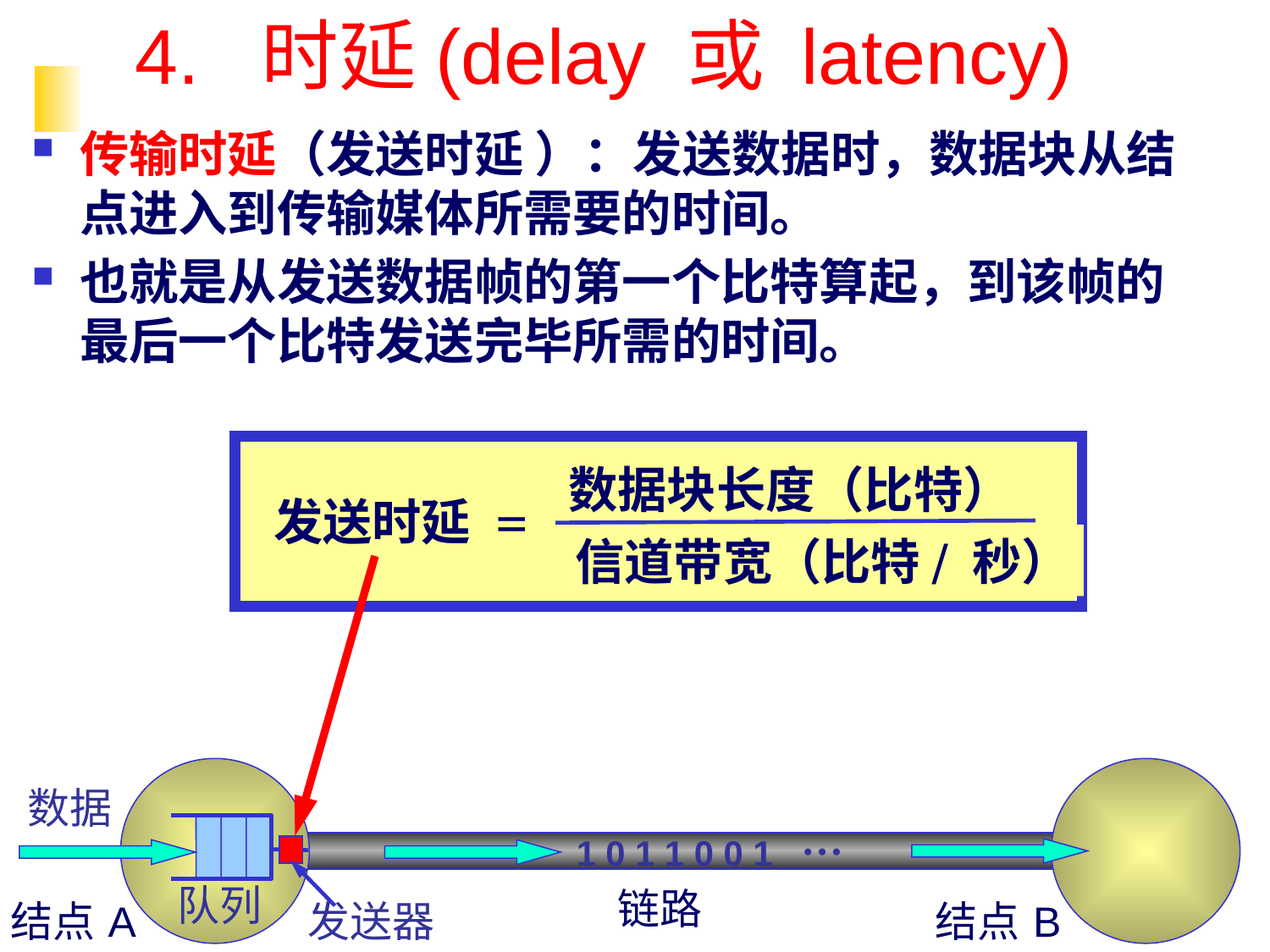

# 4.  时延(delay 或 latency)
传输时延（发送时延 ）：发送数据时，数据块从结点进入到传输媒体所需要的时间。
也就是从发送数据帧的第一个比特算起，到该帧的最后一个比特发送完毕所需的时间。

数据块长度（比特）
发送时延 =

信道带宽（比特/秒）

数据
…

1 0 1 1 0 0 1

队列
链路
结点 A
发送器
结点 B